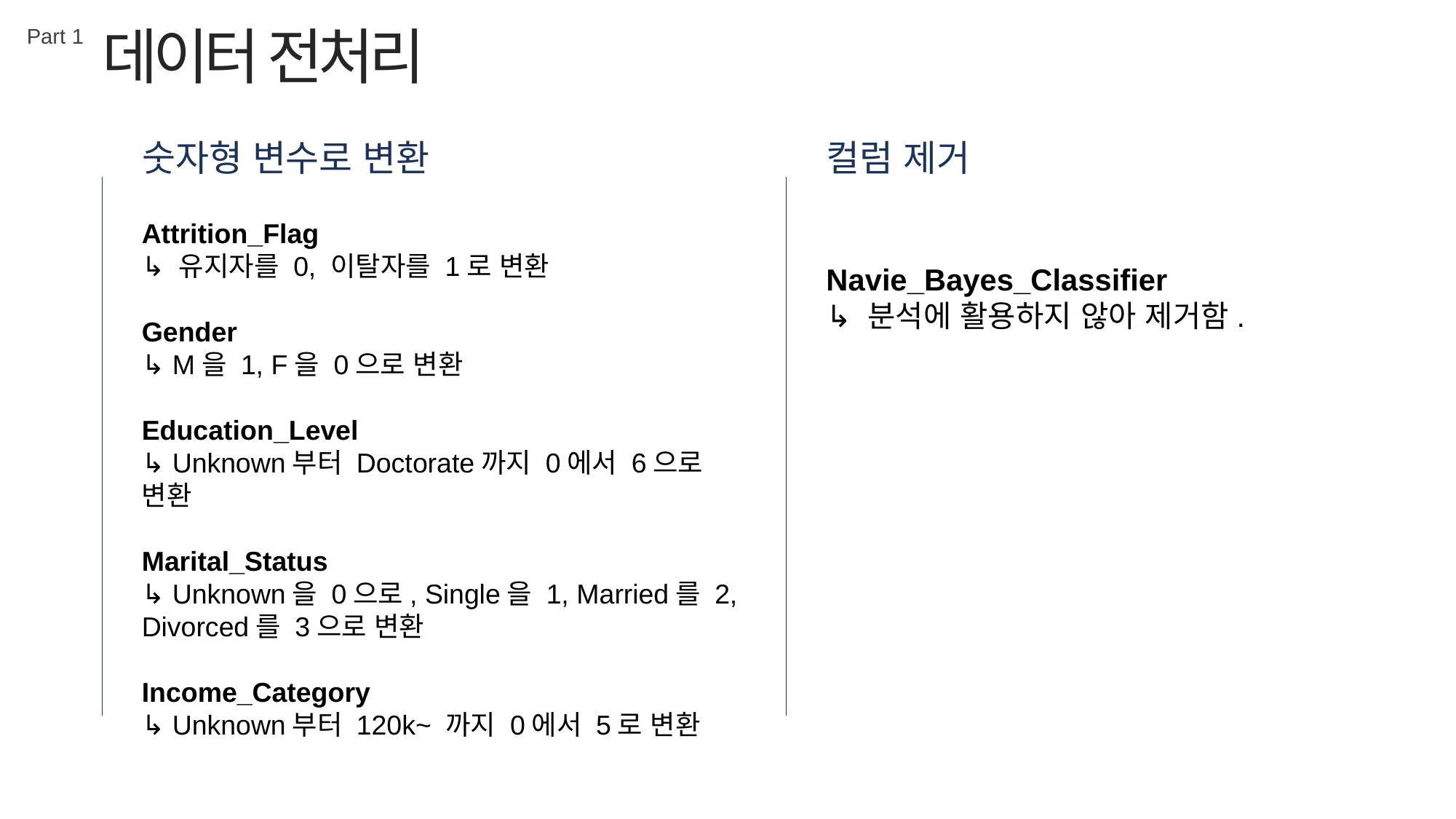

데이터 전처리
Part 1
숫자형 변수로 변환
컬럼 제거
Attrition_Flag
↳ 유지자를 0, 이탈자를 1로 변환

Gender
↳ M을 1, F을 0으로 변환

Education_Level
↳ Unknown부터 Doctorate까지 0에서 6으로 변환

Marital_Status
↳ Unknown을 0으로, Single을 1, Married를 2,
Divorced를 3으로 변환

Income_Category
↳ Unknown부터 120k~ 까지 0에서 5로 변환
Navie_Bayes_Classifier
↳ 분석에 활용하지 않아 제거함.